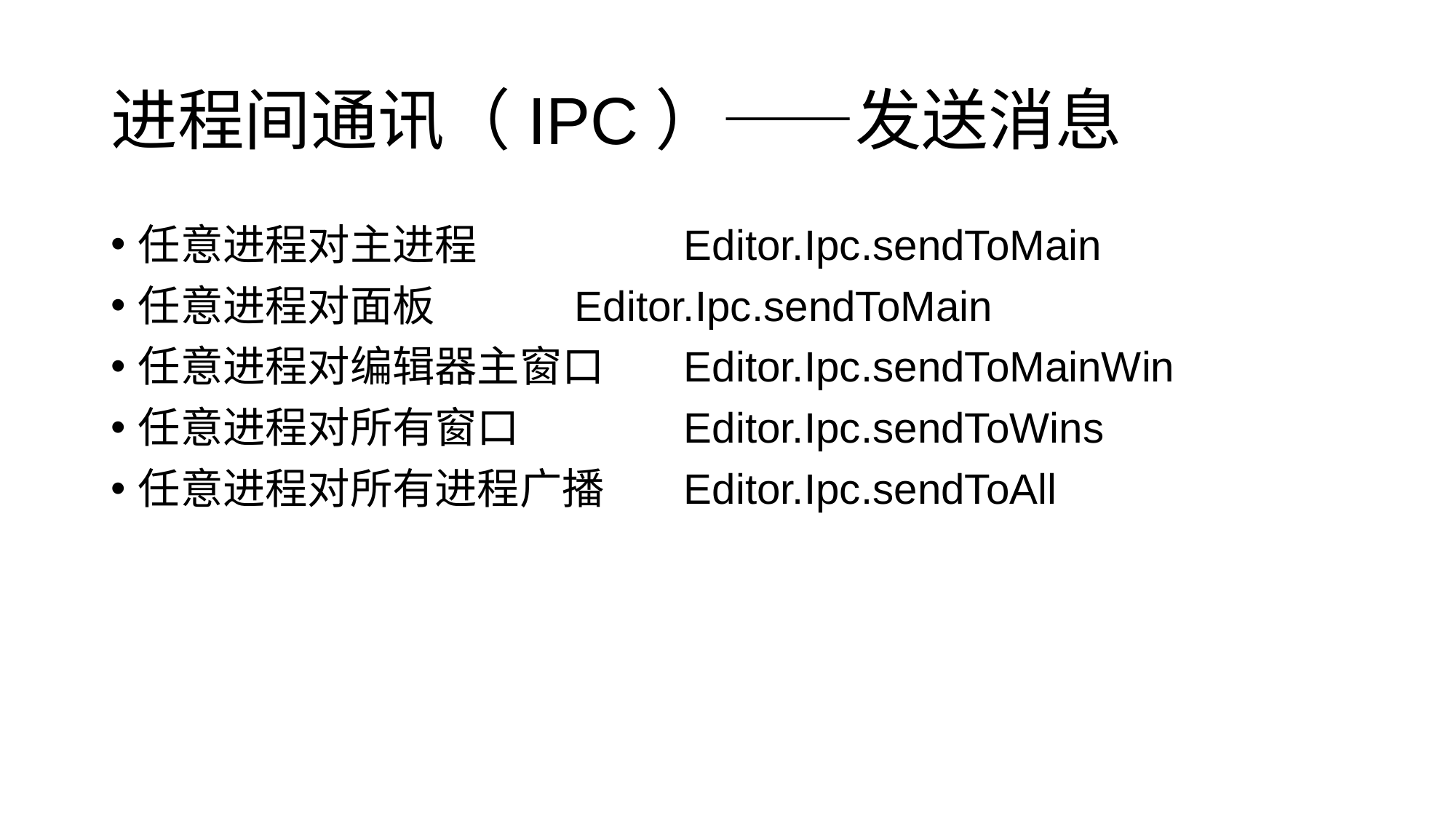

# 进程间通讯（IPC）——发送消息
任意进程对主进程 		Editor.Ipc.sendToMain
任意进程对面板 		Editor.Ipc.sendToMain
任意进程对编辑器主窗口 	Editor.Ipc.sendToMainWin
任意进程对所有窗口 		Editor.Ipc.sendToWins
任意进程对所有进程广播 	Editor.Ipc.sendToAll